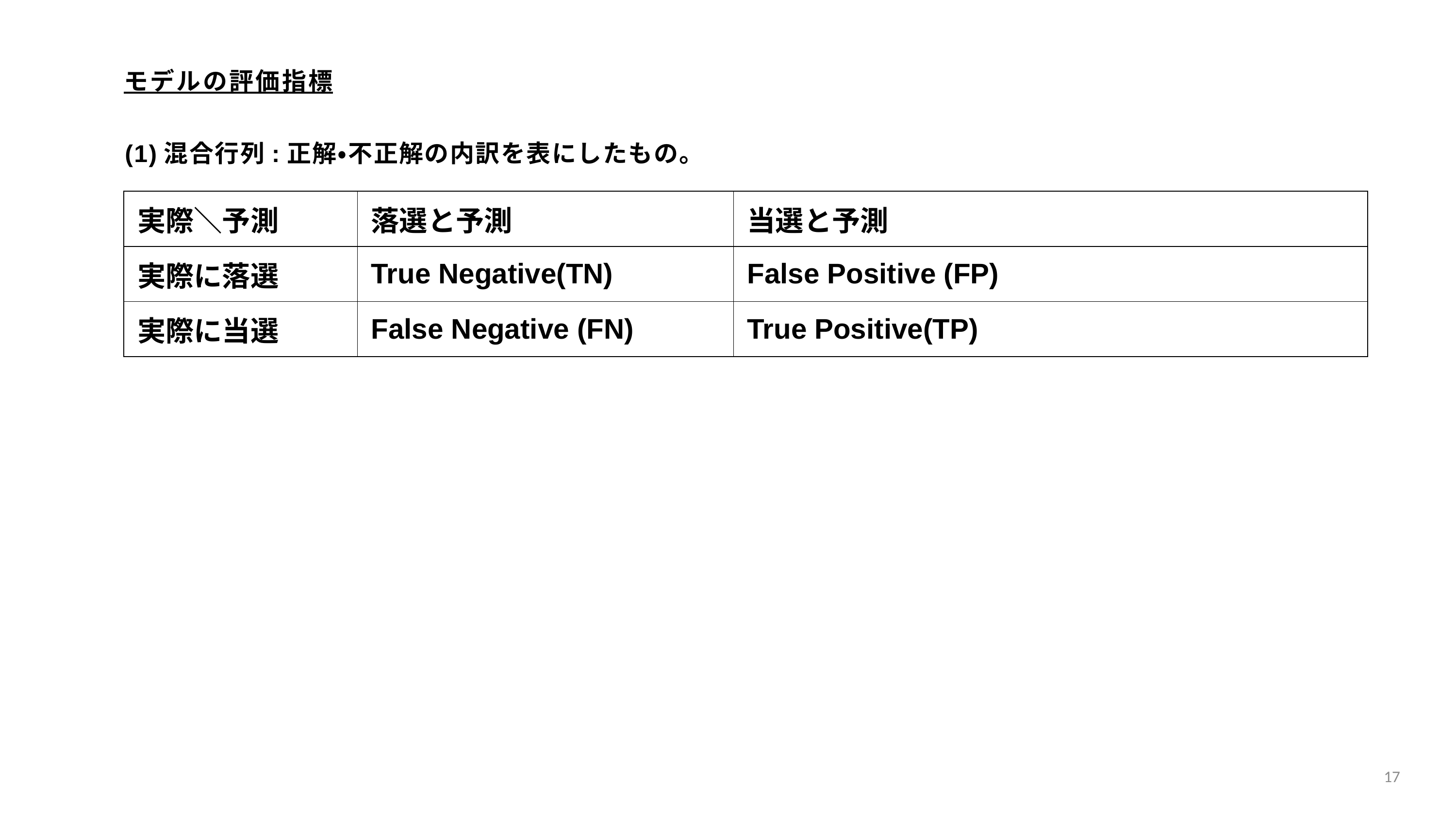

モデルの評価指標
(1)混合行列:正解・不正解の内訳を表にしたもの。
| 実際＼予測 | 落選と予測 | 当選と予測 |
| --- | --- | --- |
| 実際に落選 | True Negative(TN) | False Positive (FP) |
| 実際に当選 | False Negative (FN) | True Positive(TP) |
17